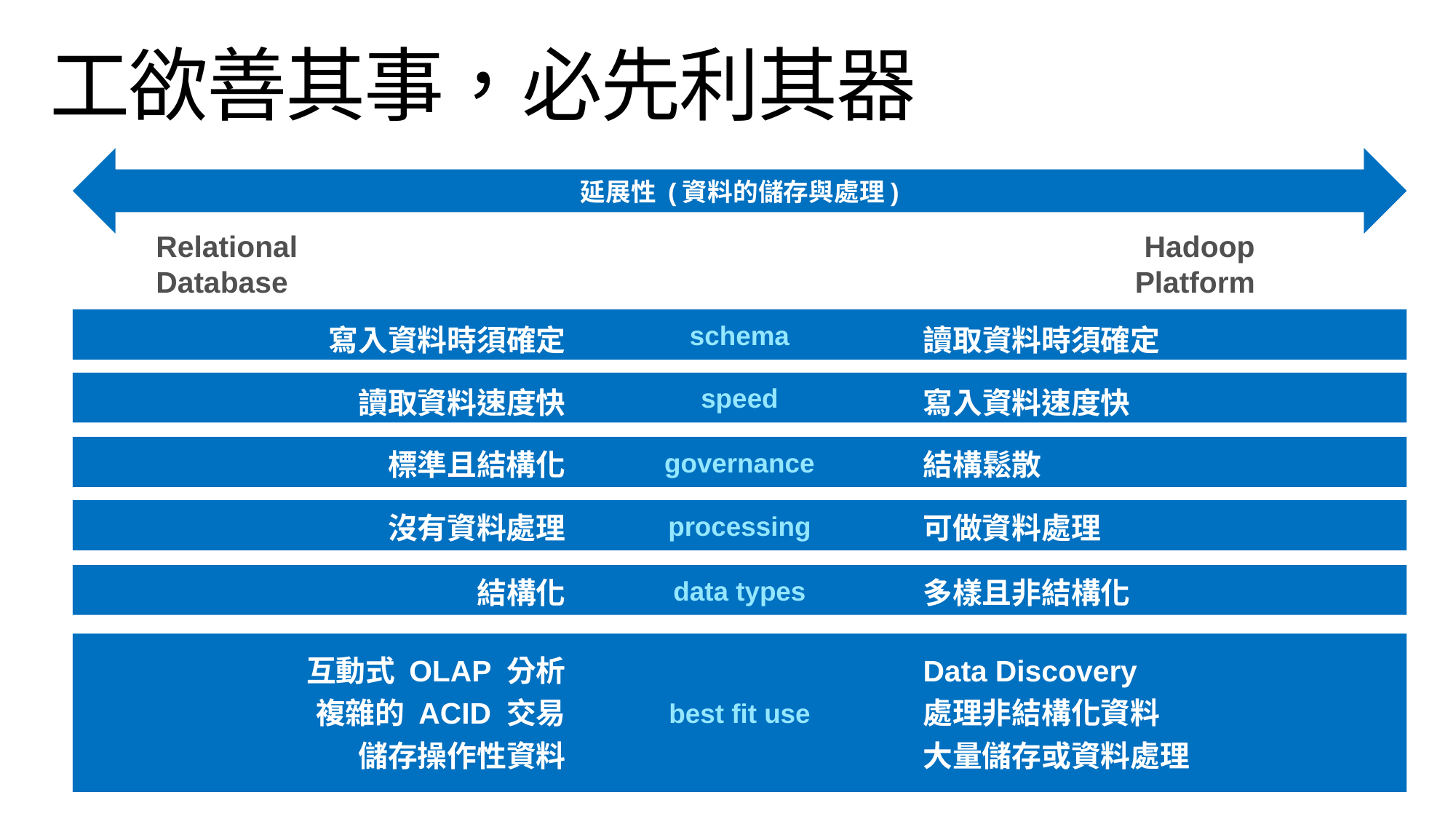

# 工欲善其事，必先利其器
延展性 (資料的儲存與處理)
Relational
Database
Hadoop
Platform
schema
寫入資料時須確定
讀取資料時須確定
speed
讀取資料速度快
寫入資料速度快
governance
標準且結構化
結構鬆散
processing
沒有資料處理
可做資料處理
data types
結構化
多樣且非結構化
best fit use
互動式 OLAP 分析
複雜的 ACID 交易
儲存操作性資料
Data Discovery
處理非結構化資料
大量儲存或資料處理